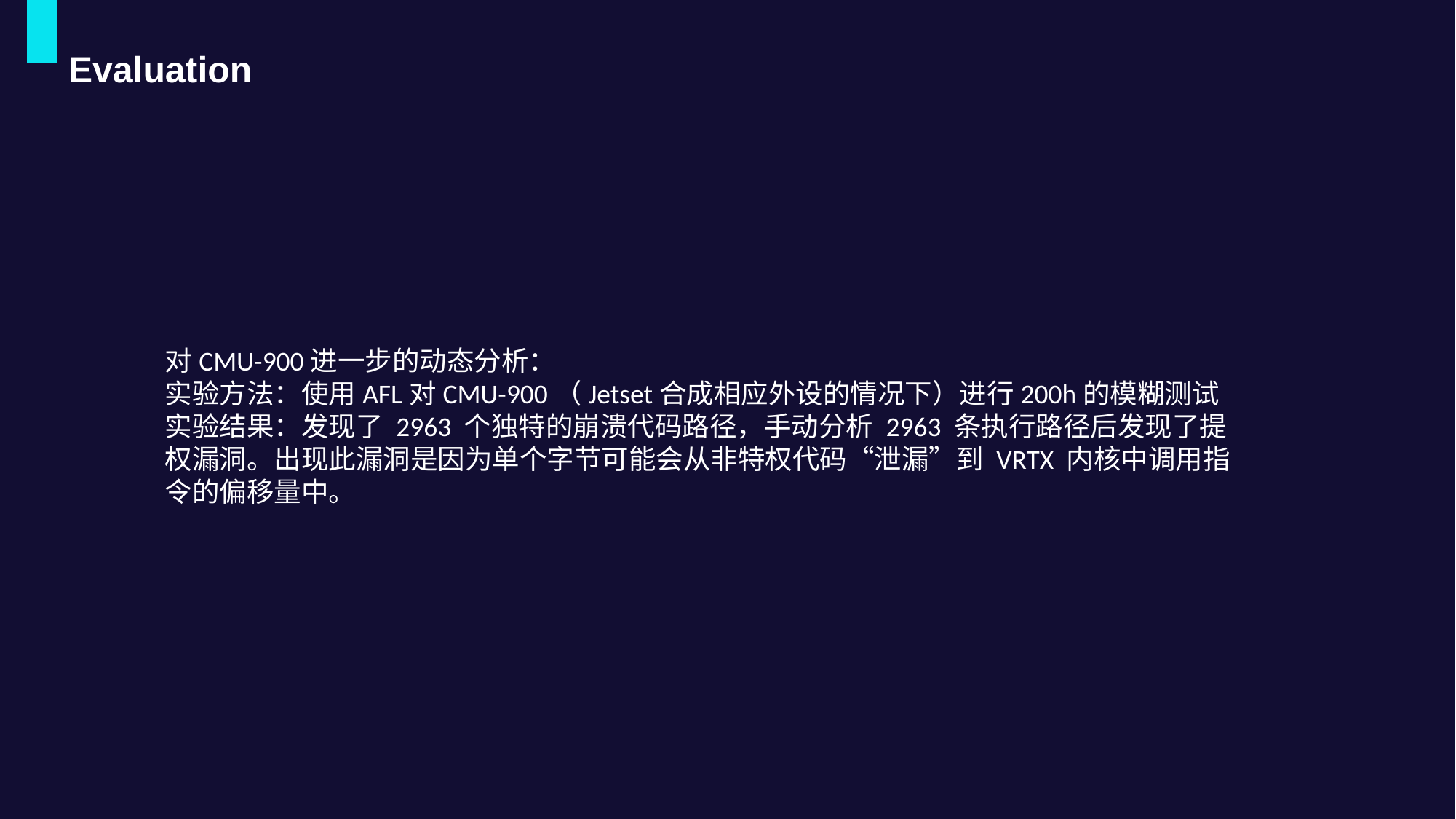

Evaluation
对CMU-900进一步的动态分析：
实验方法：使用AFL对CMU-900（Jetset合成相应外设的情况下）进行200h的模糊测试
实验结果：发现了 2963 个独特的崩溃代码路径，手动分析 2963 条执行路径后发现了提权漏洞。出现此漏洞是因为单个字节可能会从非特权代码“泄漏”到 VRTX 内核中调用指令的偏移量中。